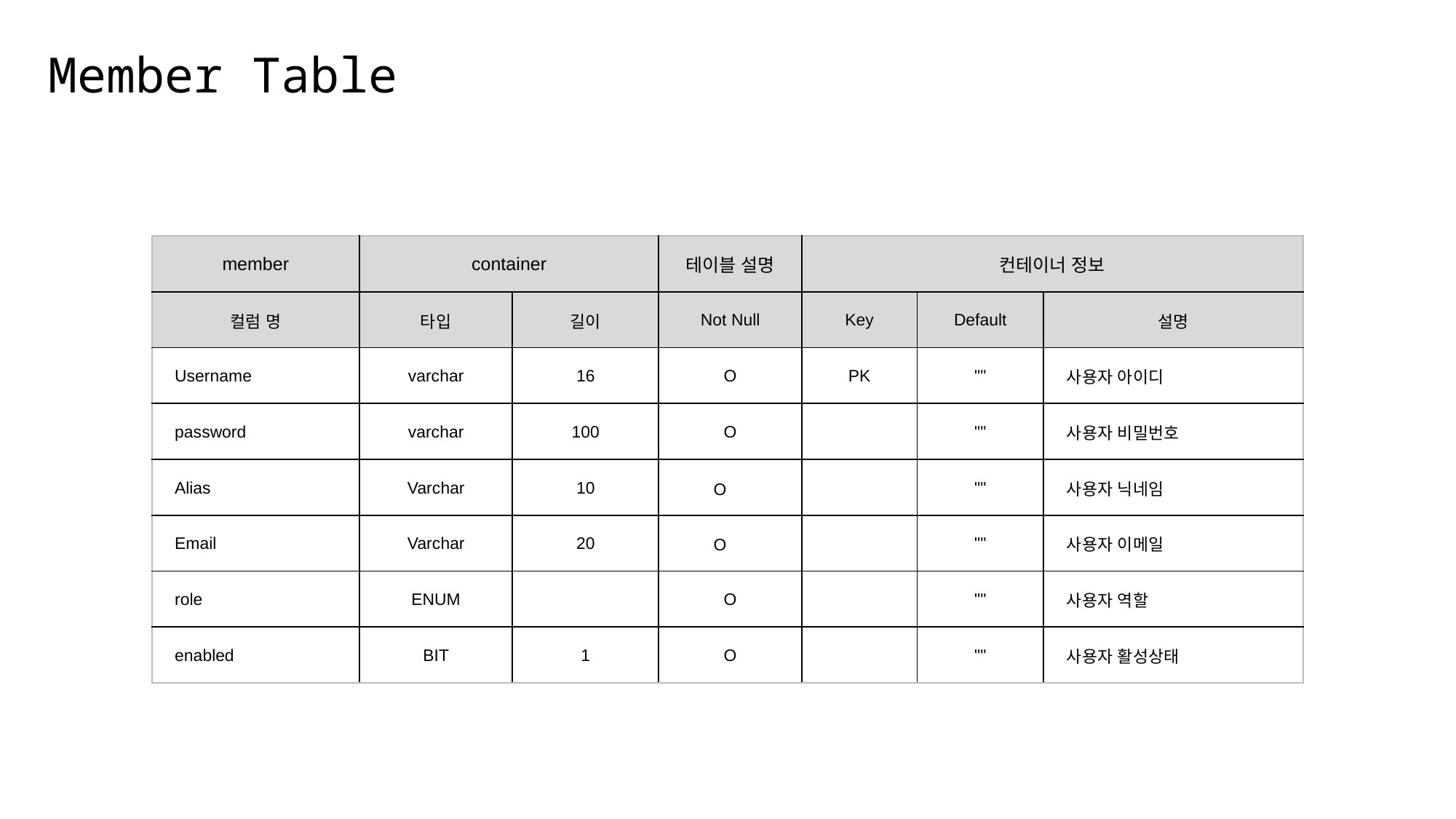

# Member Table
| member | container | URI | 테이블 설명 | 컨테이너 정보 |  |  |
| --- | --- | --- | --- | --- | --- | --- |
| 컬럼 명 | 타입 | 길이 | Not Null | Key | Default | 설명 |
| Username | varchar | 16 | O | PK | "" | 사용자 아이디 |
| password | varchar | 100 | O |  | "" | 사용자 비밀번호 |
| Alias | Varchar | 10 | O |  | "" | 사용자 닉네임 |
| Email | Varchar | 20 | O |  | "" | 사용자 이메일 |
| role | ENUM |  | O |  | "" | 사용자 역할 |
| enabled | BIT | 1 | O |  | "" | 사용자 활성상태 |